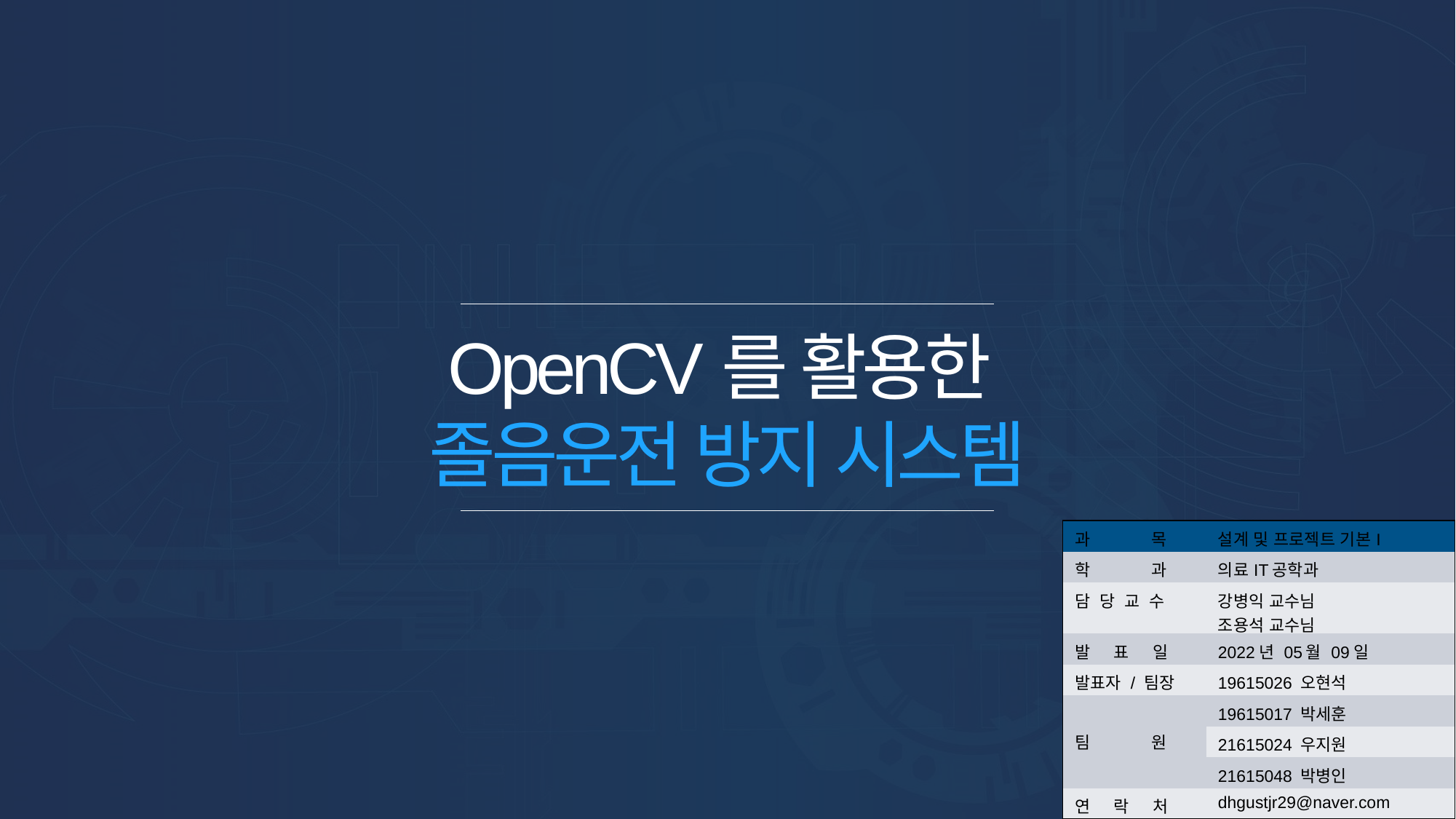

OpenCV를 활용한
졸음운전 방지 시스템
| 과 목 | 설계 및 프로젝트 기본I |
| --- | --- |
| 학 과 | 의료IT공학과 |
| 담 당 교 수 | 강병익 교수님 조용석 교수님 |
| 발 표 일 | 2022년 05월 09일 |
| 발표자 / 팀장 | 19615026 오현석 |
| 팀 원 | 19615017 박세훈 |
|  | 21615024 우지원 |
|  | 21615048 박병인 |
| 연 락 처 | dhgustjr29@naver.com |